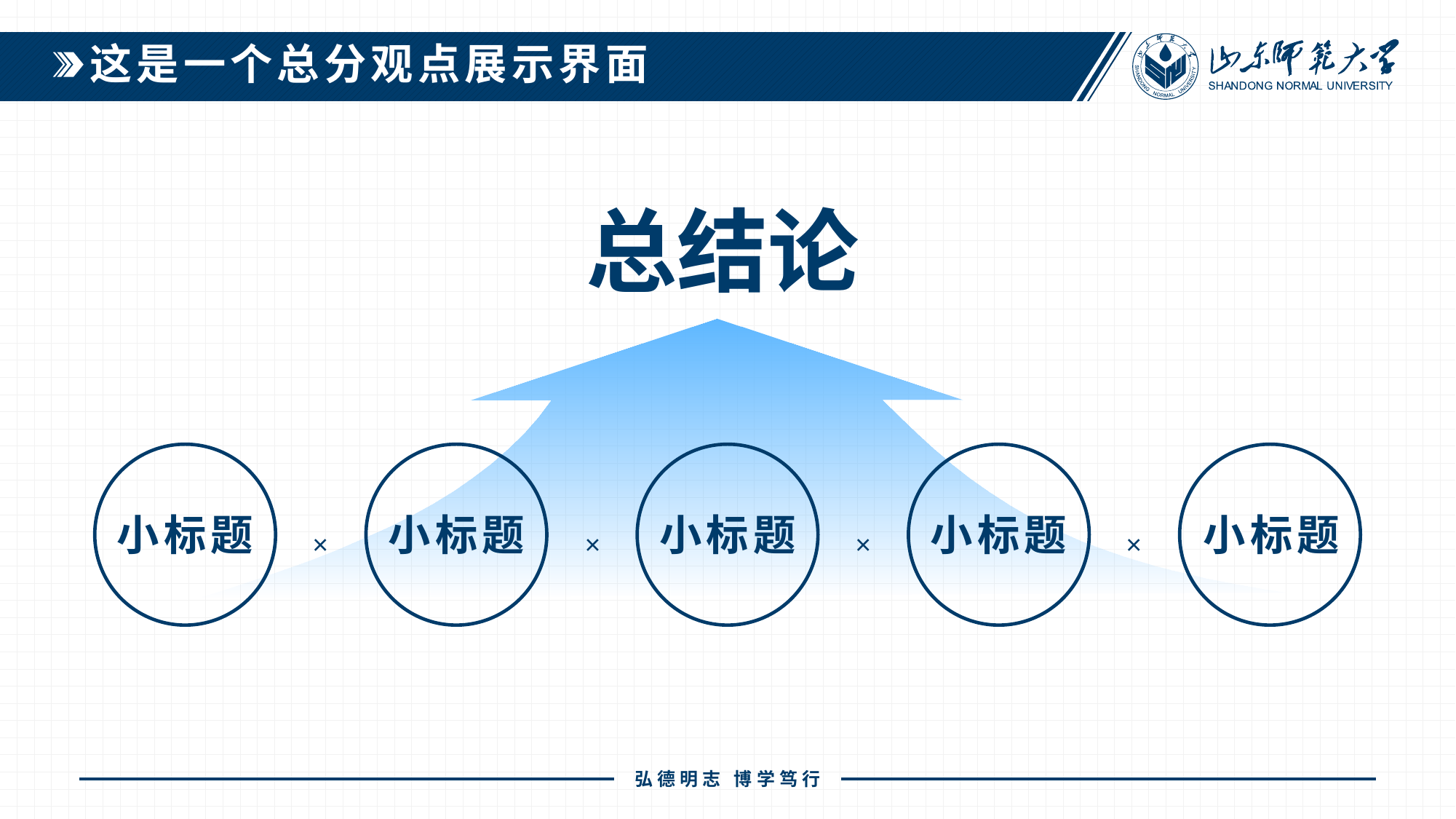

这是一个总分观点展示界面
总结论

小标题
小标题
小标题
小标题
小标题
×
×
×
×